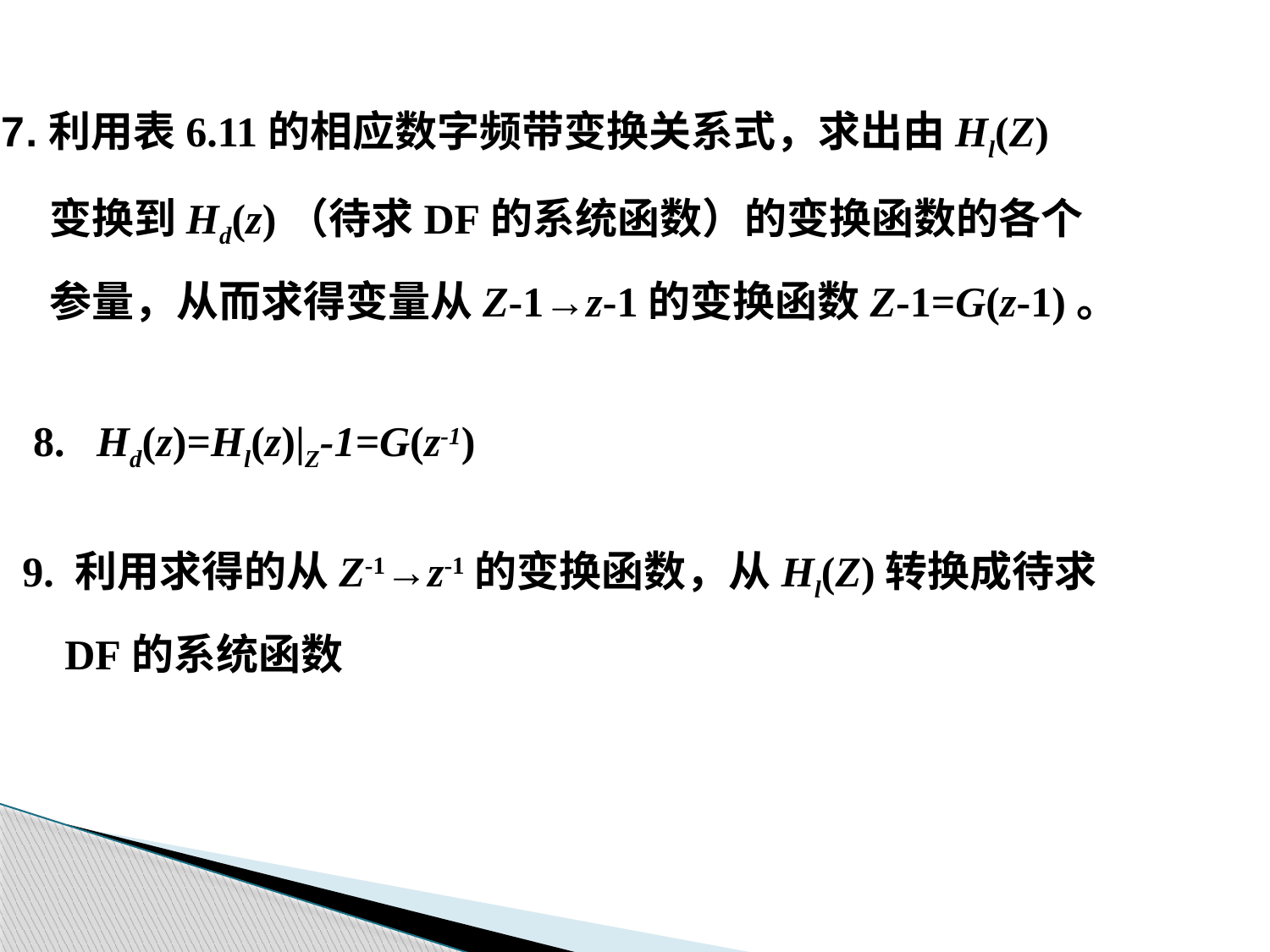

利用表6.11的相应数字频带变换关系式，求出由Hl(Z)
    变换到Hd(z)（待求DF的系统函数）的变换函数的各个
    参量，从而求得变量从Z-1→z-1的变换函数Z-1=G(z-1)。
8.   Hd(z)=Hl(z)|Z-1=G(z-1)
9. 利用求得的从Z-1→z-1的变换函数，从Hl(Z)转换成待求
    DF的系统函数